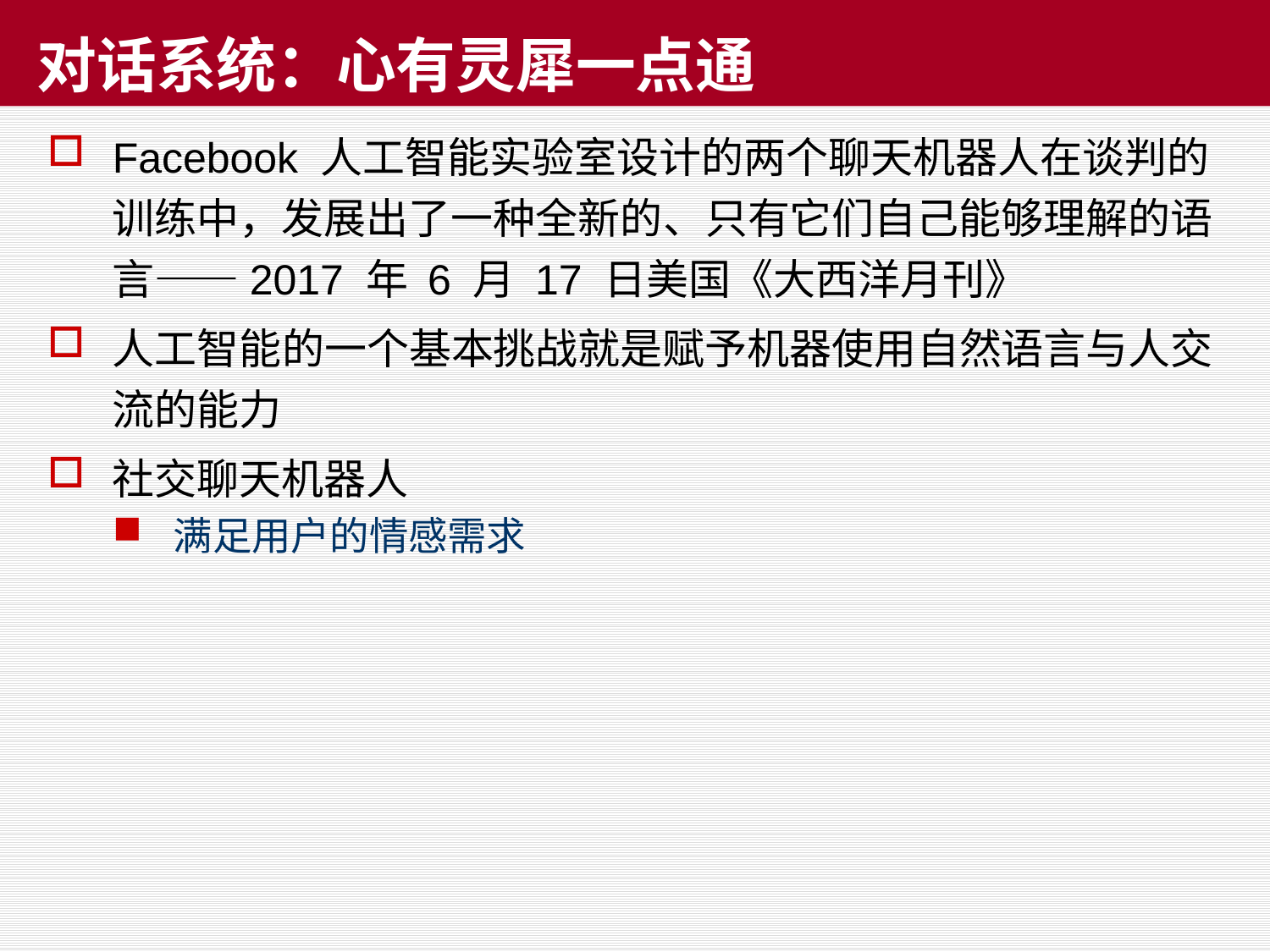

# 对话系统：心有灵犀一点通
Facebook 人工智能实验室设计的两个聊天机器人在谈判的训练中，发展出了一种全新的、只有它们自己能够理解的语言——2017 年 6 月 17 日美国《大西洋月刊》
人工智能的一个基本挑战就是赋予机器使用自然语言与人交流的能力
社交聊天机器人
满足用户的情感需求